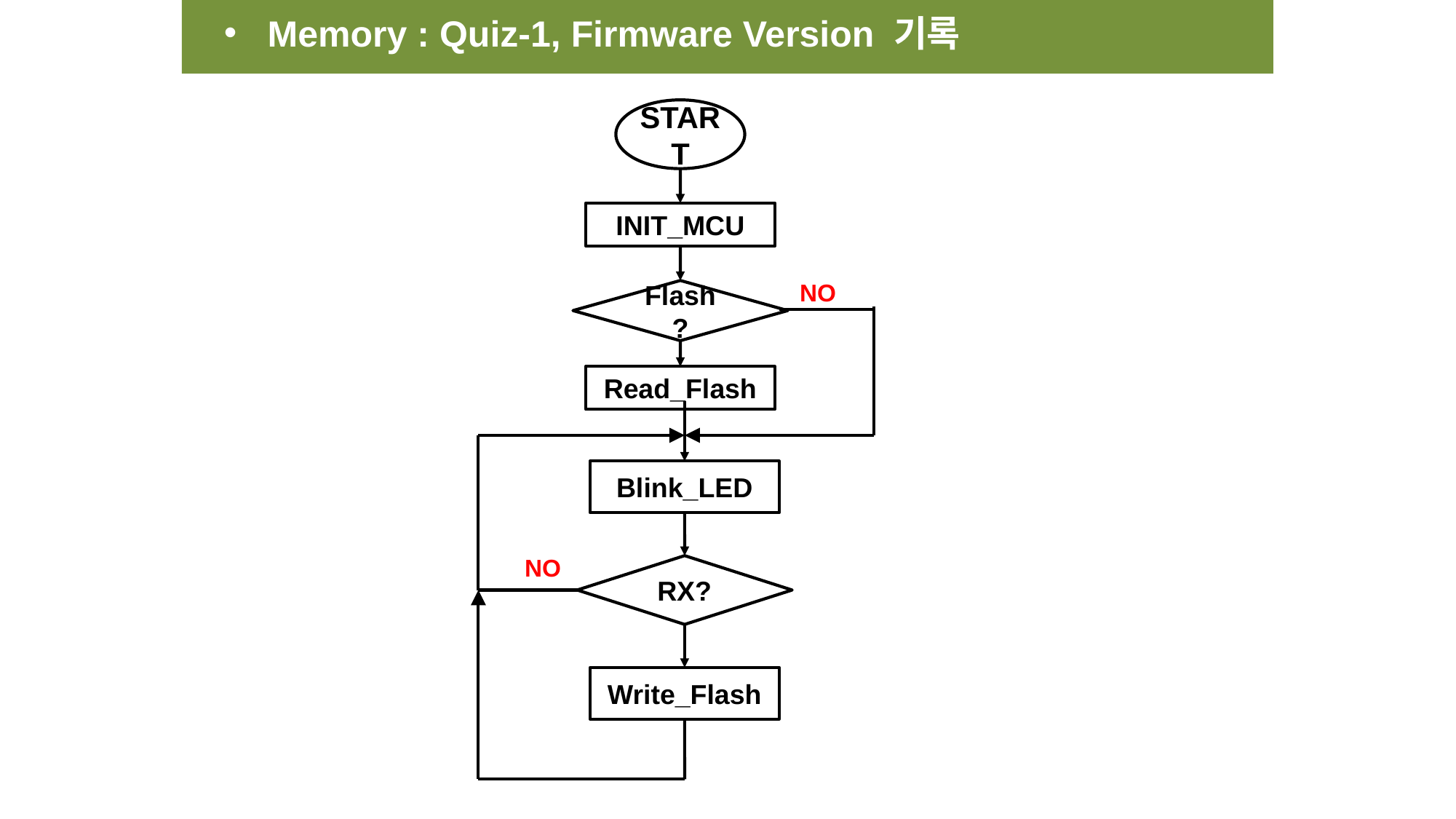

Memory : Quiz-1, Firmware Version 기록
START
INIT_MCU
NO
Flash?
Read_Flash
Blink_LED
NO
RX?
Write_Flash